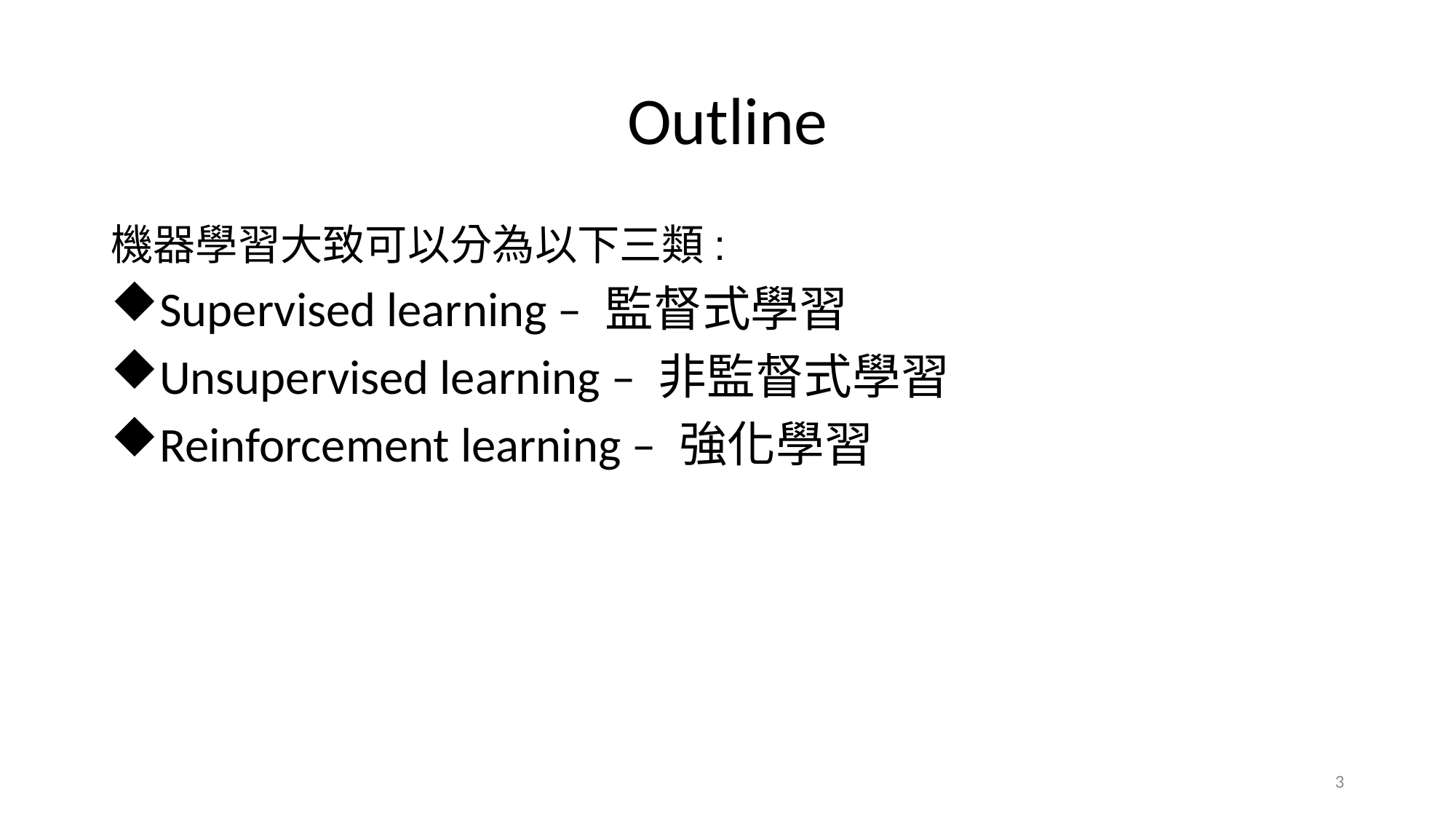

# Outline
機器學習大致可以分為以下三類:
Supervised learning – 監督式學習
Unsupervised learning – 非監督式學習
Reinforcement learning – 強化學習
3